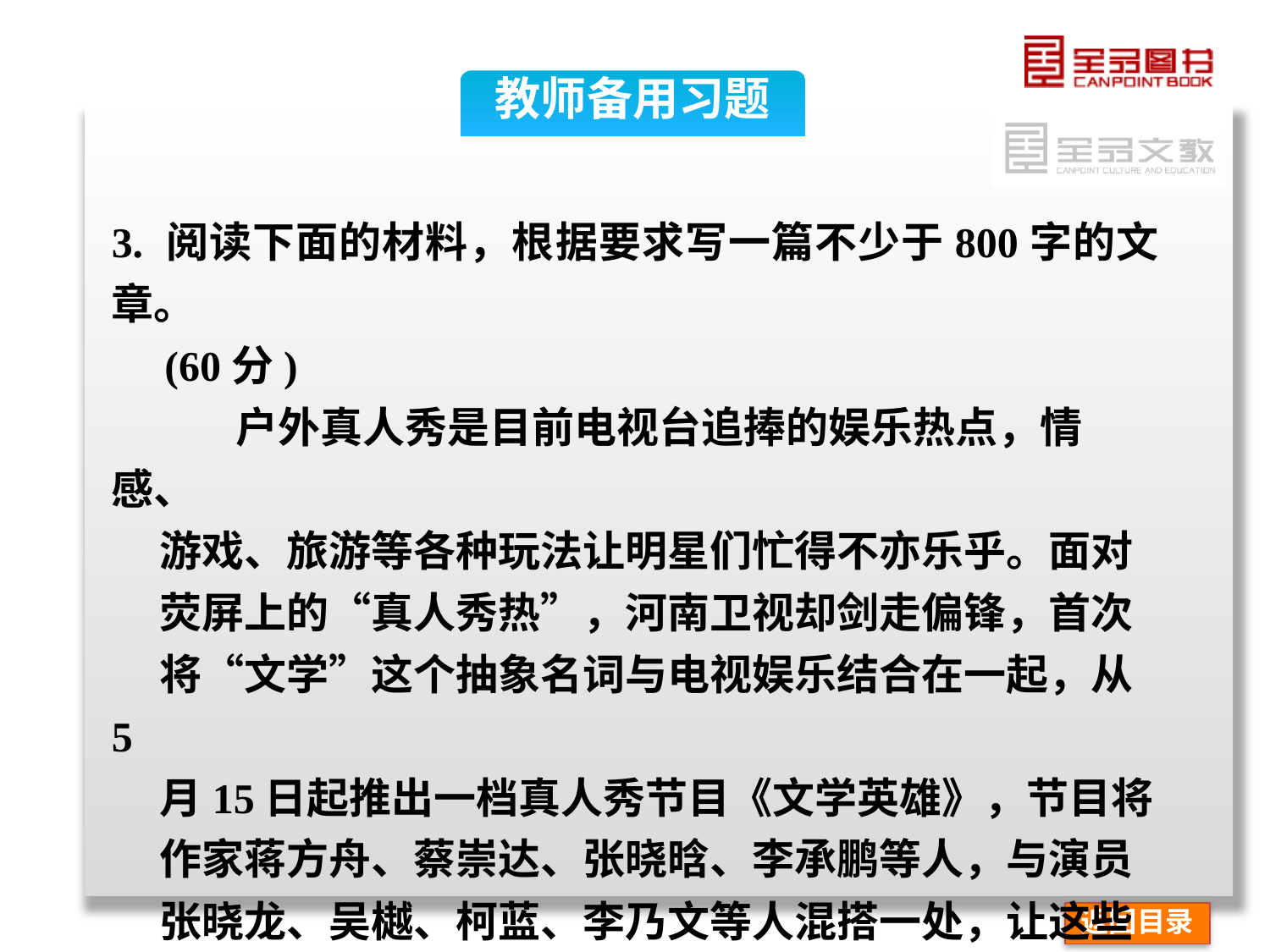

教师备用习题
3. 阅读下面的材料，根据要求写一篇不少于800字的文章。
     (60分)
            户外真人秀是目前电视台追捧的娱乐热点，情感、
    游戏、旅游等各种玩法让明星们忙得不亦乐乎。面对
    荧屏上的“真人秀热”，河南卫视却剑走偏锋，首次
    将“文学”这个抽象名词与电视娱乐结合在一起，从5
    月15日起推出一档真人秀节目《文学英雄》，节目将
    作家蒋方舟、蔡崇达、张晓晗、李承鹏等人，与演员
    张晓龙、吴樾、柯蓝、李乃文等人混搭一处，让这些
    作家和演员一起在电视上秀文学，用电视真人秀形式

返回目录